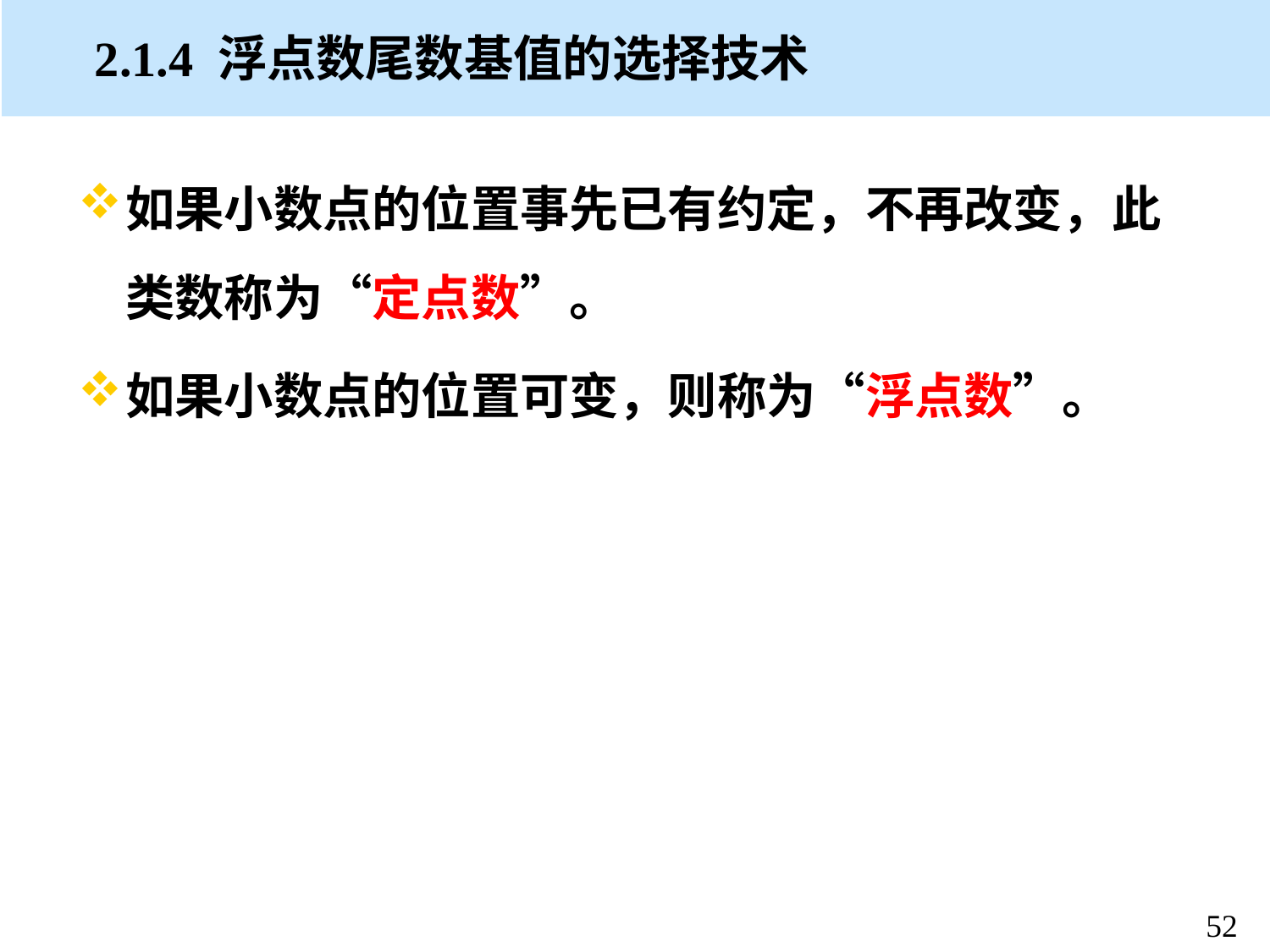

# 2.1.4 浮点数尾数基值的选择技术
如果小数点的位置事先已有约定，不再改变，此类数称为“定点数”。
如果小数点的位置可变，则称为“浮点数”。